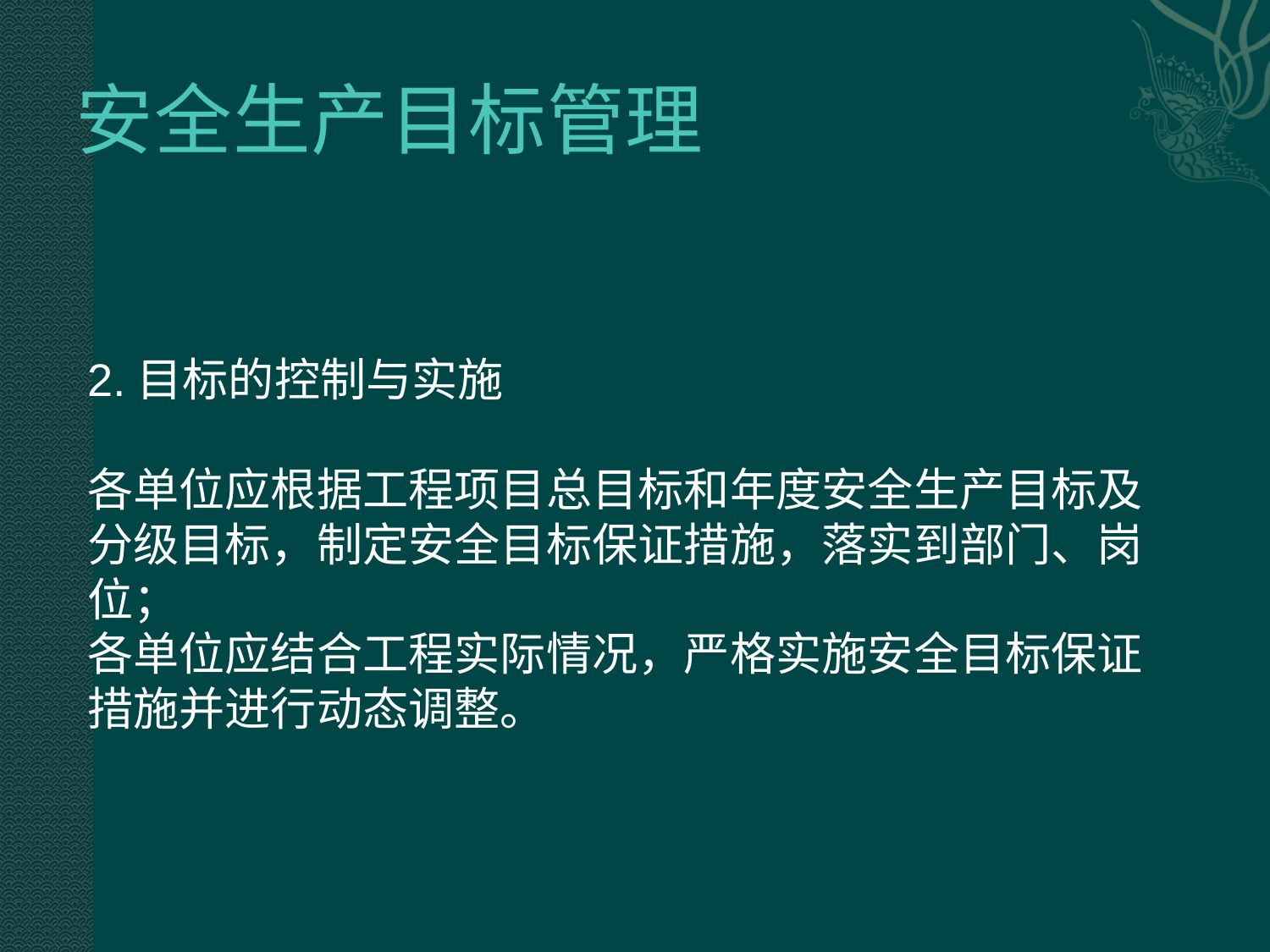

# 安全生产目标管理

2.目标的控制与实施

各单位应根据工程项目总目标和年度安全生产目标及分级目标，制定安全目标保证措施，落实到部门、岗位；
各单位应结合工程实际情况，严格实施安全目标保证措施并进行动态调整。